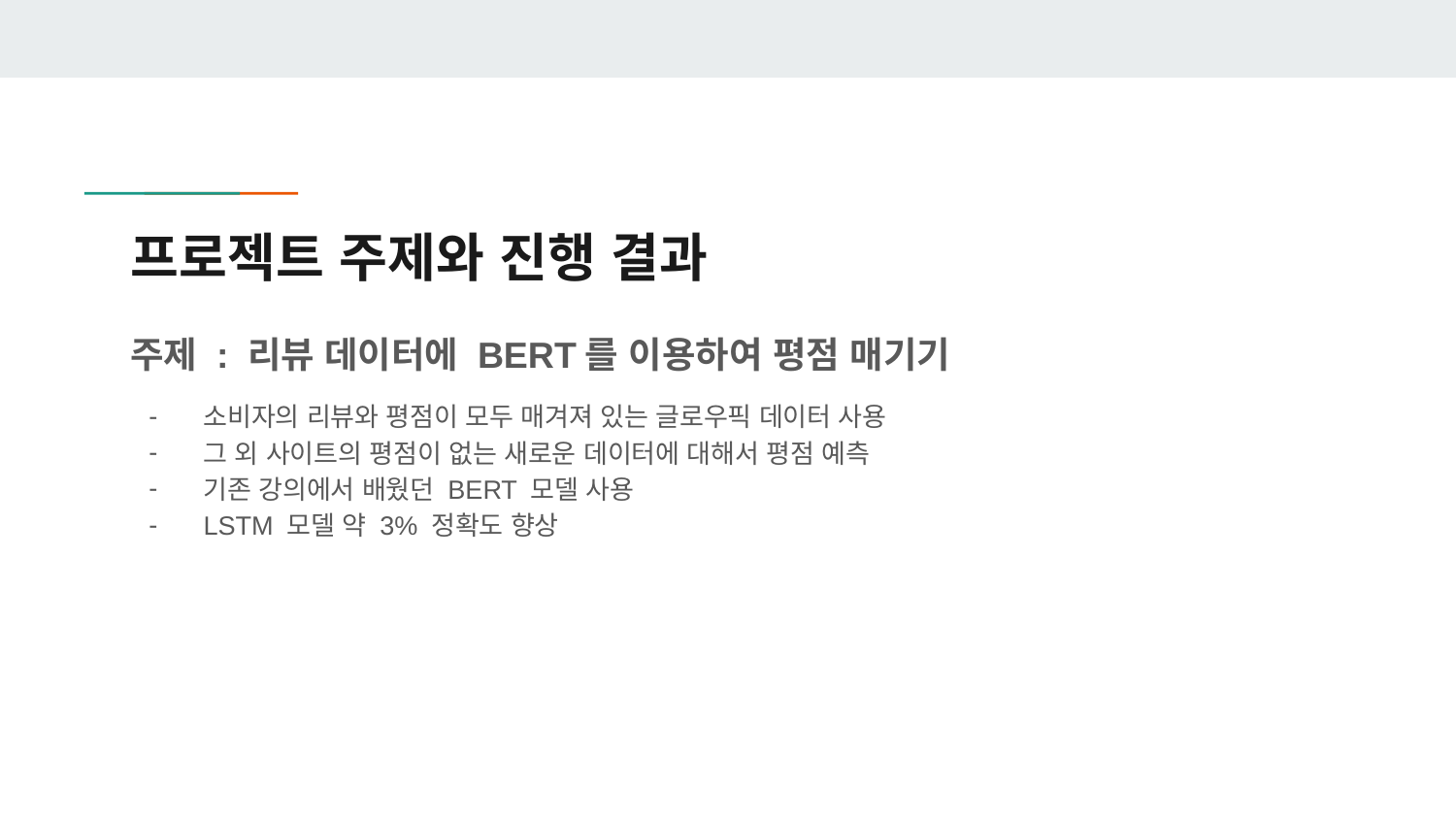

# 프로젝트 주제와 진행 결과
주제 : 리뷰 데이터에 BERT를 이용하여 평점 매기기
소비자의 리뷰와 평점이 모두 매겨져 있는 글로우픽 데이터 사용
그 외 사이트의 평점이 없는 새로운 데이터에 대해서 평점 예측
기존 강의에서 배웠던 BERT 모델 사용
LSTM 모델 약 3% 정확도 향상